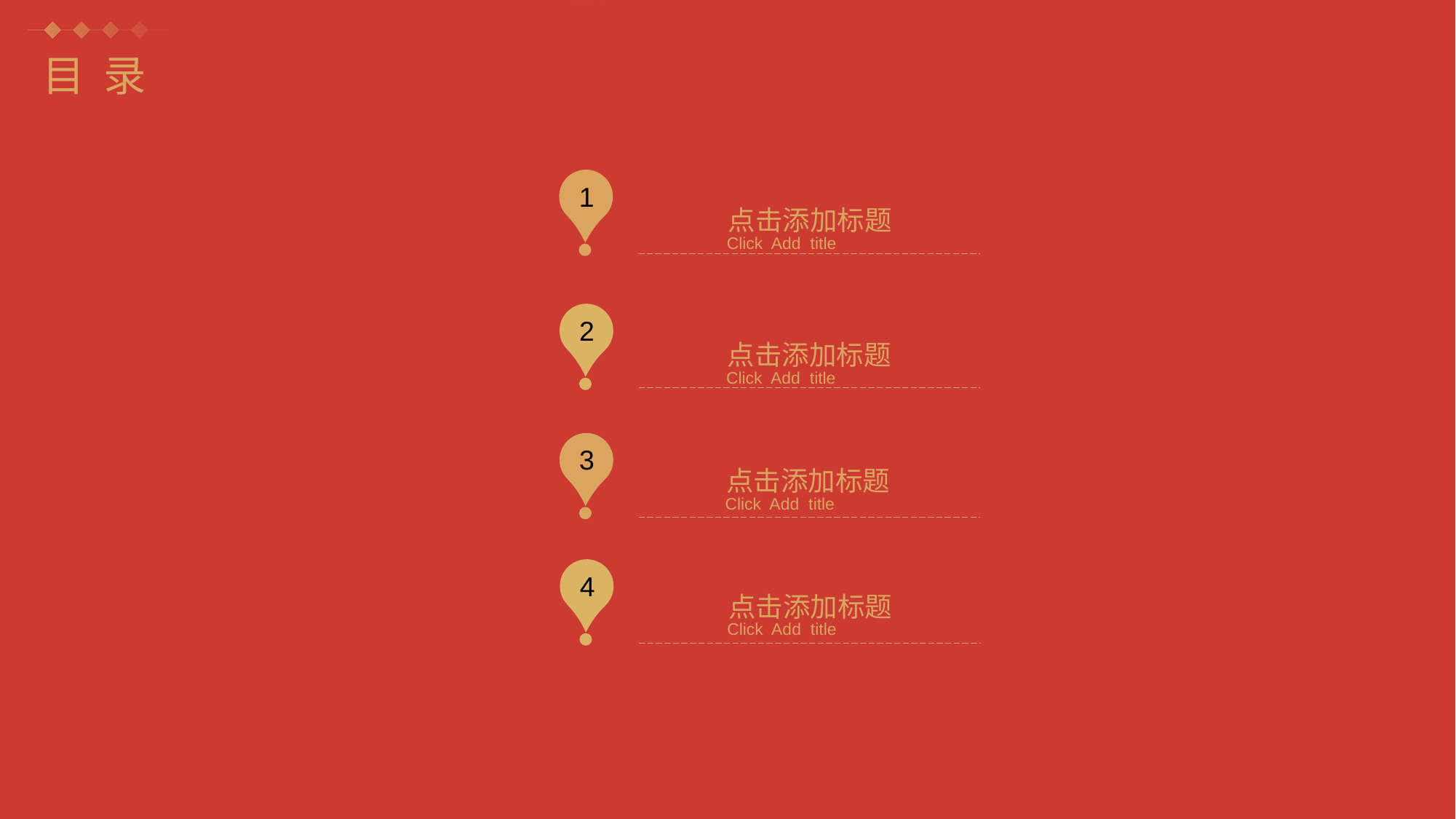

目  录

1

点击添加标题
Click  Add  title

2

点击添加标题
Click  Add  title

3

点击添加标题
Click  Add  title

4

点击添加标题
Click  Add  title